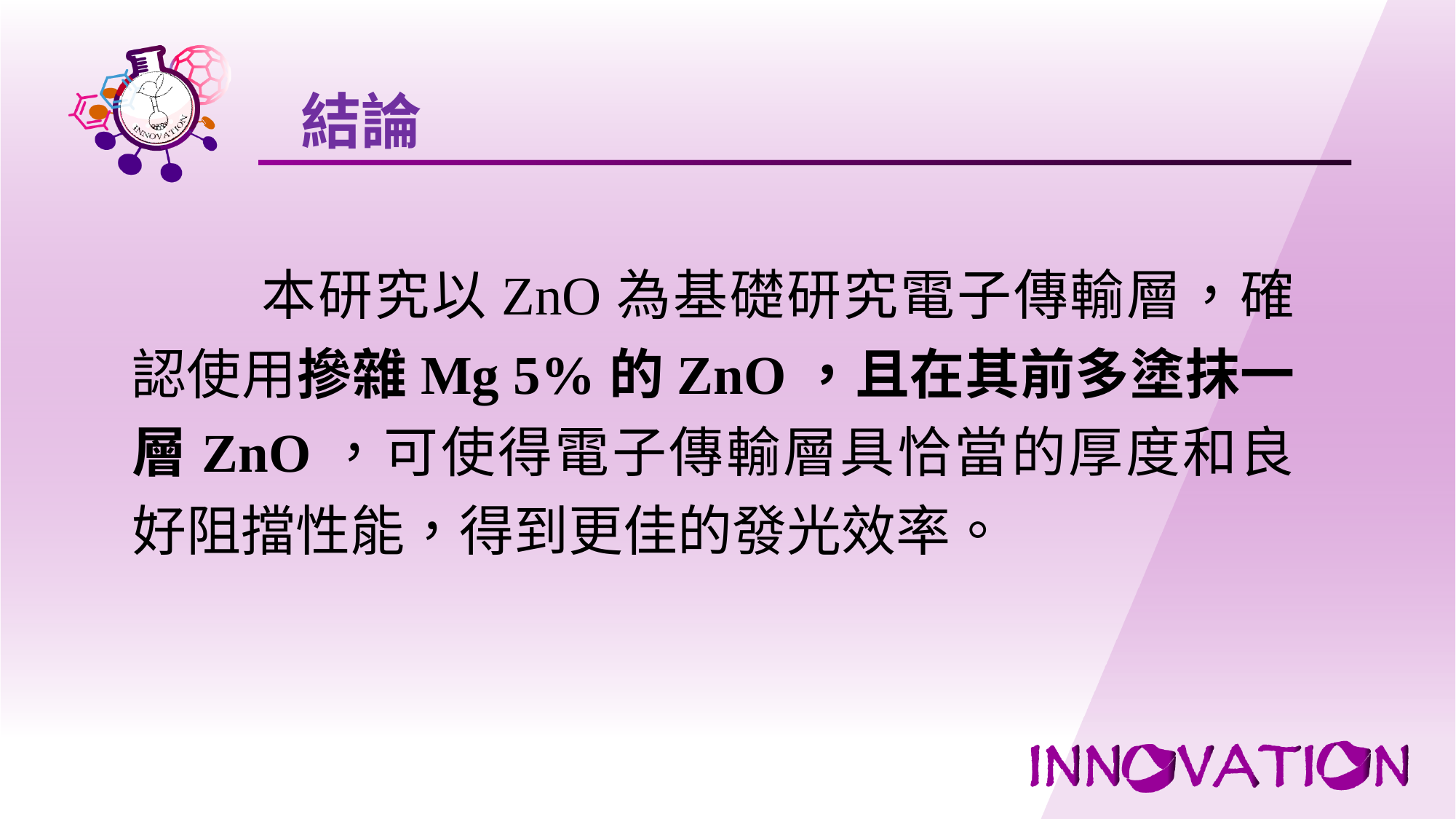

結論
        本研究以ZnO為基礎研究電子傳輸層，確認使用摻雜Mg 5%的ZnO，且在其前多塗抹一層ZnO，可使得電子傳輸層具恰當的厚度和良好阻擋性能，得到更佳的發光效率。